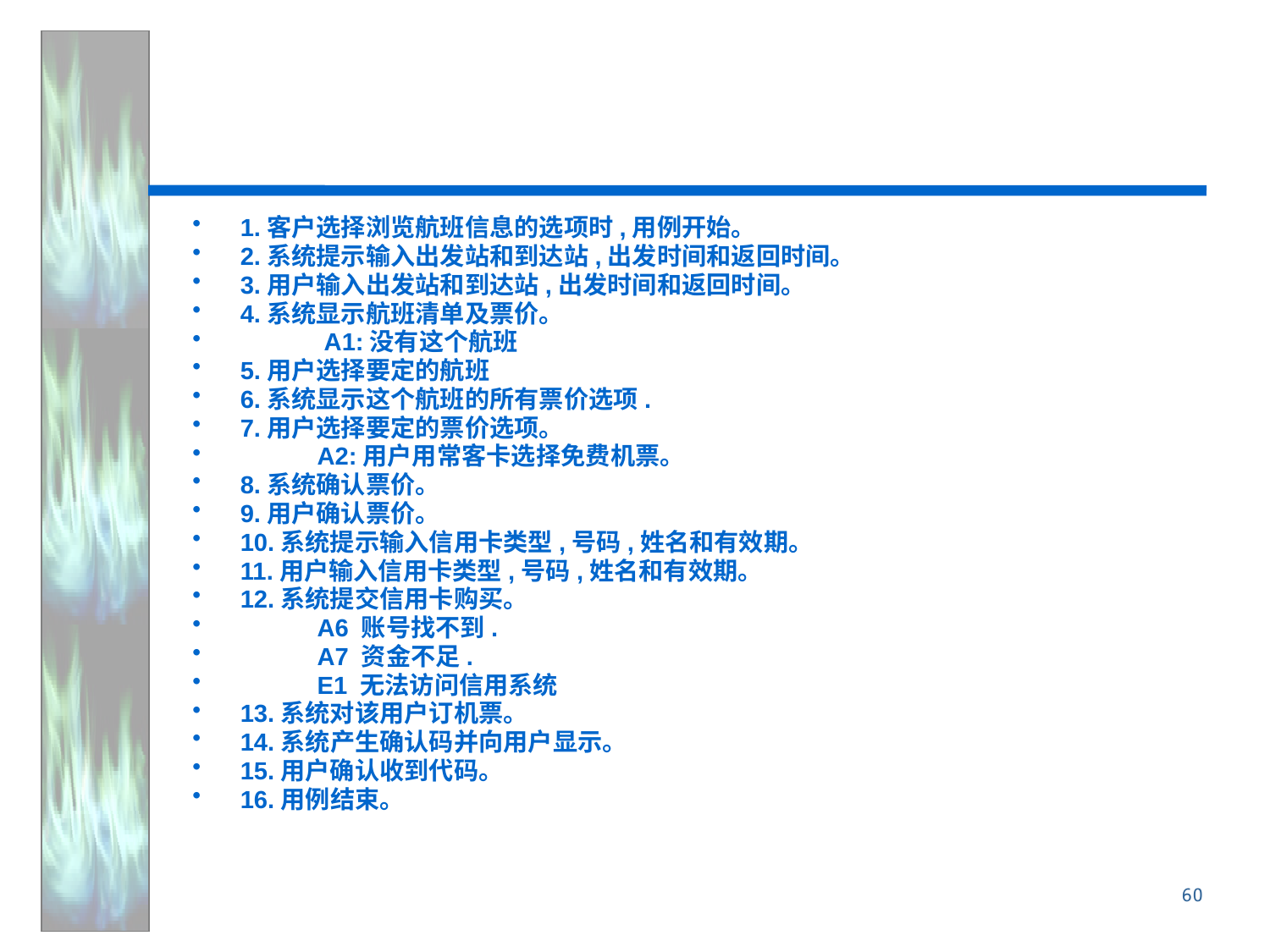

#
1.客户选择浏览航班信息的选项时,用例开始。
2.系统提示输入出发站和到达站,出发时间和返回时间。
3.用户输入出发站和到达站,出发时间和返回时间。
4.系统显示航班清单及票价。
            A1:没有这个航班
5.用户选择要定的航班
6.系统显示这个航班的所有票价选项.
7.用户选择要定的票价选项。
           A2:用户用常客卡选择免费机票。
8.系统确认票价。
9.用户确认票价。
10.系统提示输入信用卡类型,号码,姓名和有效期。
11.用户输入信用卡类型,号码,姓名和有效期。
12.系统提交信用卡购买。
           A6 账号找不到.
           A7 资金不足.
           E1 无法访问信用系统
13.系统对该用户订机票。
14.系统产生确认码并向用户显示。
15.用户确认收到代码。
16.用例结束。

60